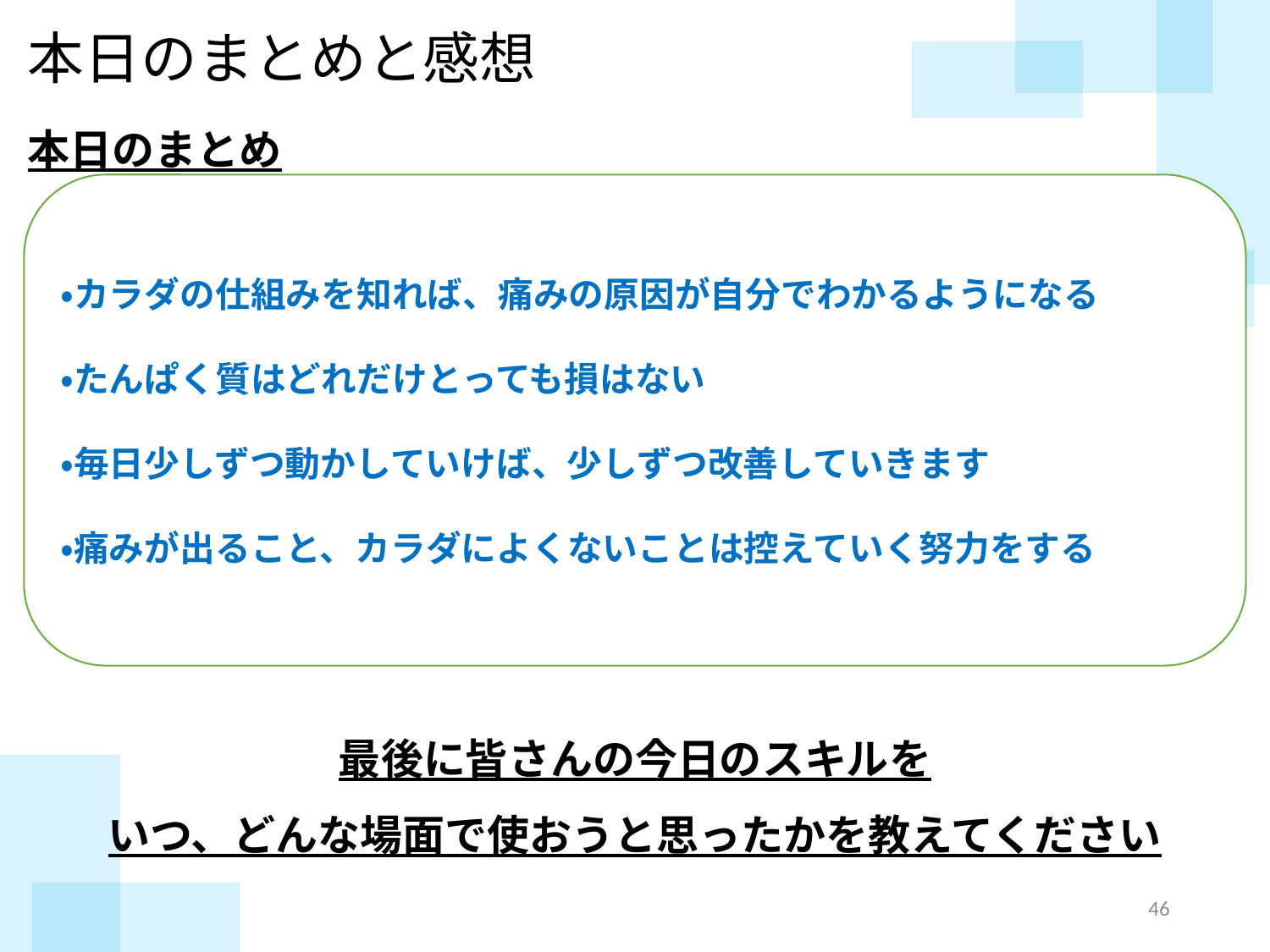

本日のまとめと感想
本日のまとめ
・カラダの仕組みを知れば、痛みの原因が自分でわかるようになる

・たんぱく質はどれだけとっても損はない

・毎日少しずつ動かしていけば、少しずつ改善していきます

・痛みが出ること、カラダによくないことは控えていく努力をする
最後に皆さんの今日のスキルを
いつ、どんな場面で使おうと思ったかを教えてください
46